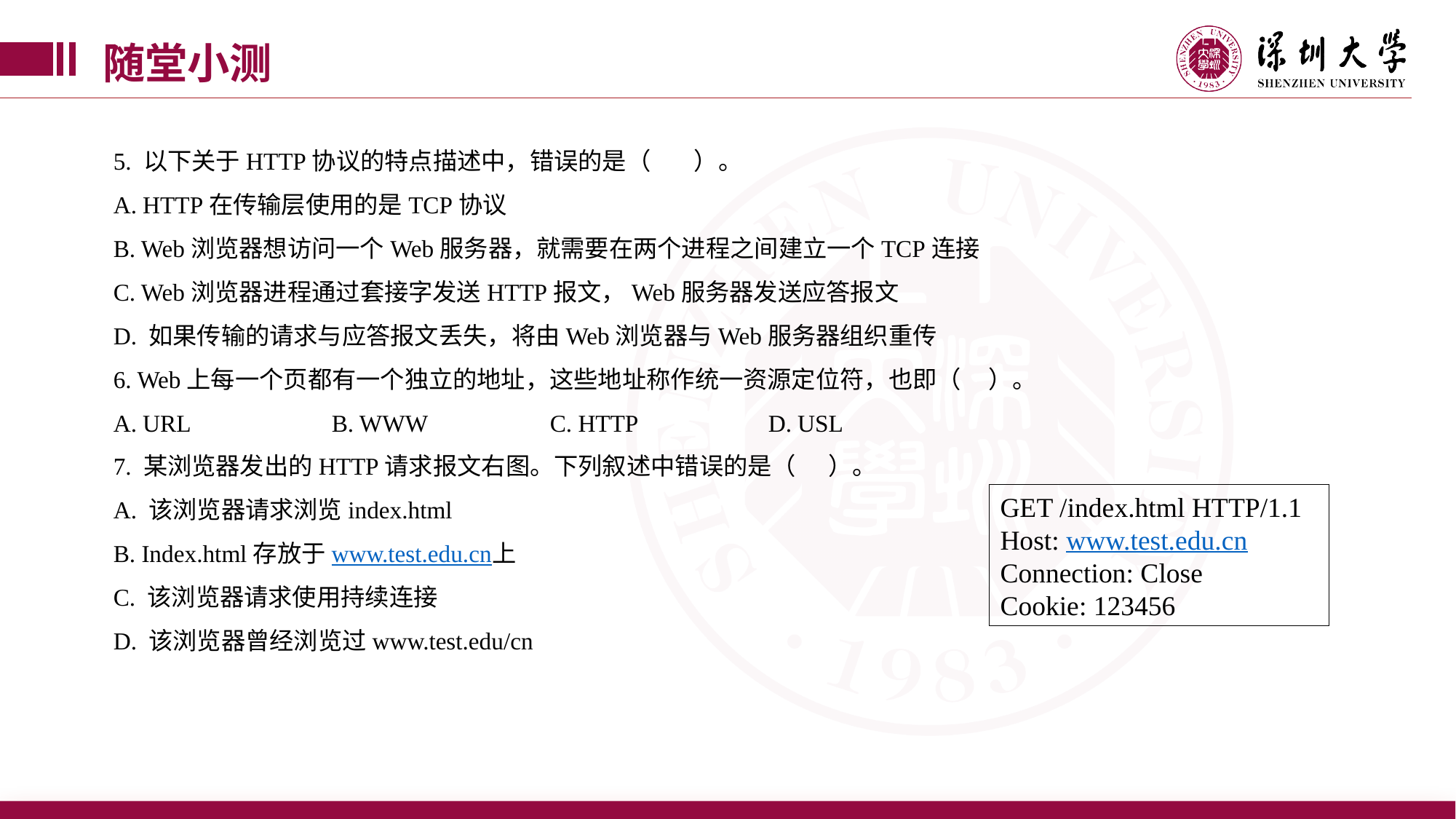

随堂小测

5. 以下关于HTTP协议的特点描述中，错误的是（        ）。
A. HTTP在传输层使用的是TCP协议
B. Web浏览器想访问一个Web服务器，就需要在两个进程之间建立一个TCP连接
C. Web浏览器进程通过套接字发送HTTP报文，Web服务器发送应答报文
D. 如果传输的请求与应答报文丢失，将由Web浏览器与Web服务器组织重传
6. Web上每一个页都有一个独立的地址，这些地址称作统一资源定位符，也即（     ）。
A. URL		B. WWW		C. HTTP		D. USL
7. 某浏览器发出的HTTP请求报文右图。下列叙述中错误的是（      ）。
A. 该浏览器请求浏览index.html
B. Index.html存放于www.test.edu.cn上
C. 该浏览器请求使用持续连接
D. 该浏览器曾经浏览过www.test.edu/cn
GET /index.html HTTP/1.1
Host: www.test.edu.cn
Connection: Close
Cookie: 123456